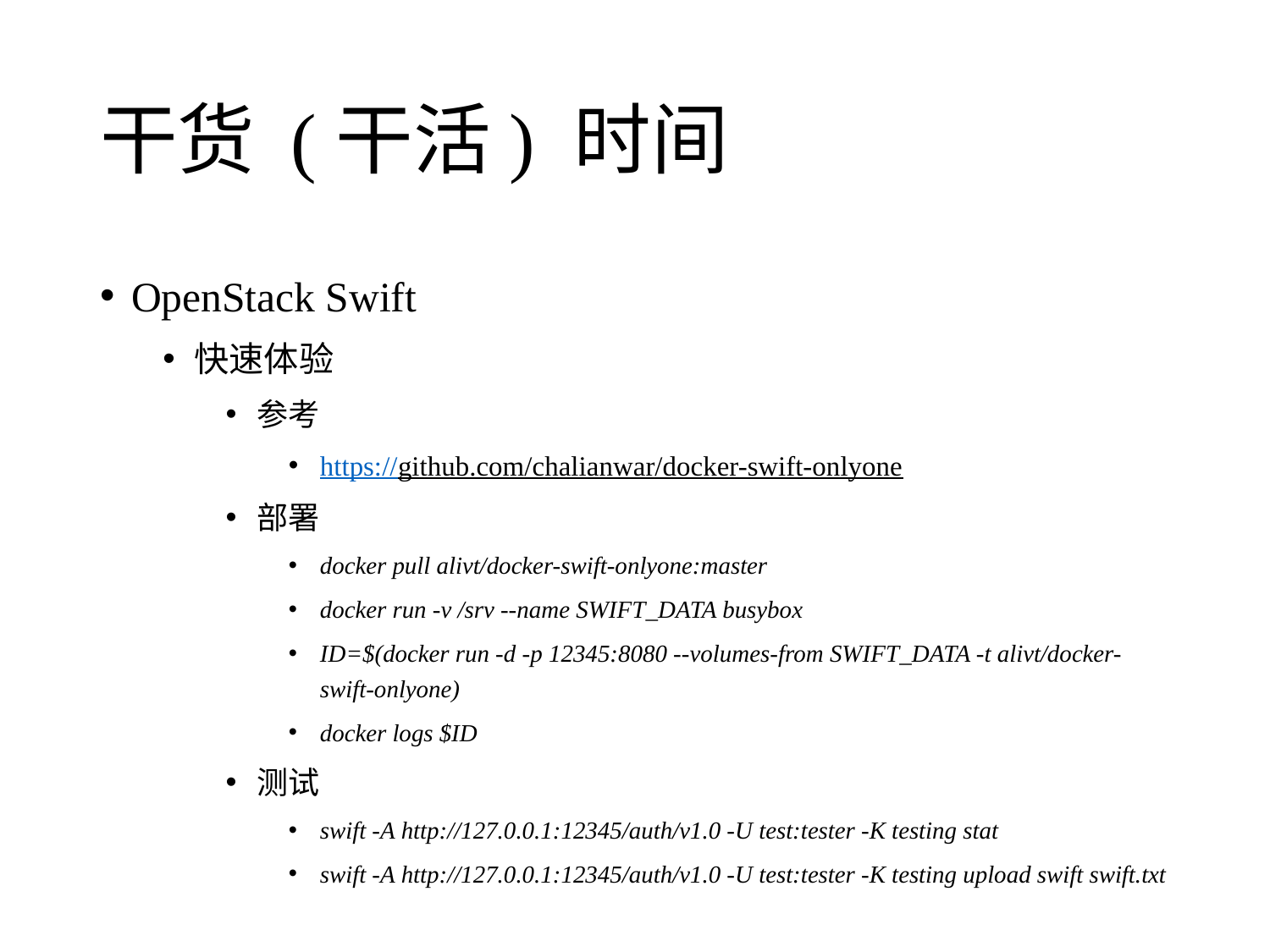

# 干货 (干活) 时间
OpenStack Swift
快速体验
参考
https://github.com/chalianwar/docker-swift-onlyone
部署
docker pull alivt/docker-swift-onlyone:master
docker run -v /srv --name SWIFT_DATA busybox
ID=$(docker run -d -p 12345:8080 --volumes-from SWIFT_DATA -t alivt/docker-swift-onlyone)
docker logs $ID
测试
swift -A http://127.0.0.1:12345/auth/v1.0 -U test:tester -K testing stat
swift -A http://127.0.0.1:12345/auth/v1.0 -U test:tester -K testing upload swift swift.txt